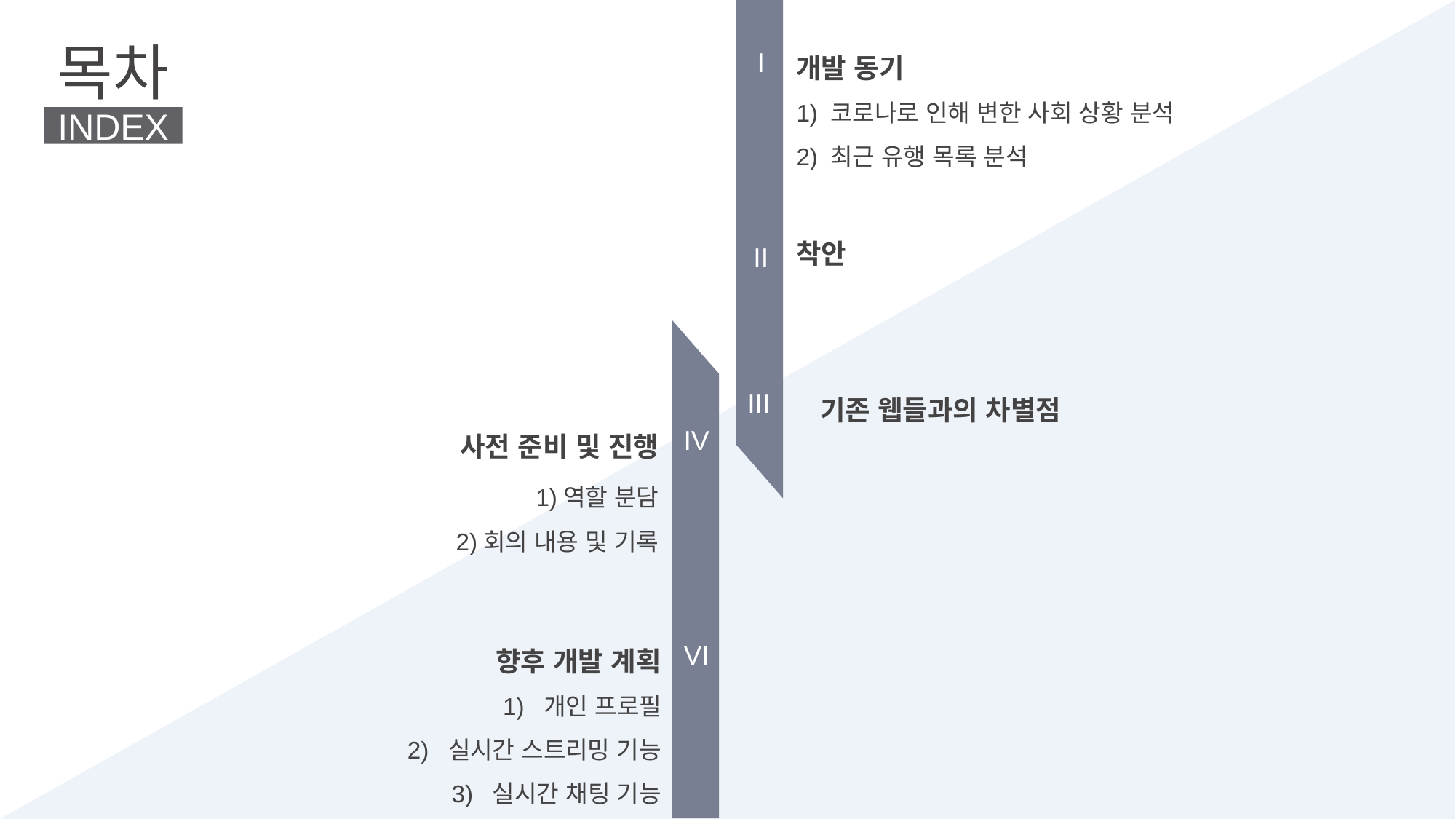

I

목차
INDEX
개발 동기
1) 코로나로 인해 변한 사회 상황 분석
2) 최근 유행 목록 분석

착안

II

III
기존 웹들과의 차별점

IV
사전 준비 및 진행
	1)역할 분담
	2)회의 내용 및 기록

VI
향후 개발 계획
개인 프로필
실시간 스트리밍 기능
실시간 채팅 기능